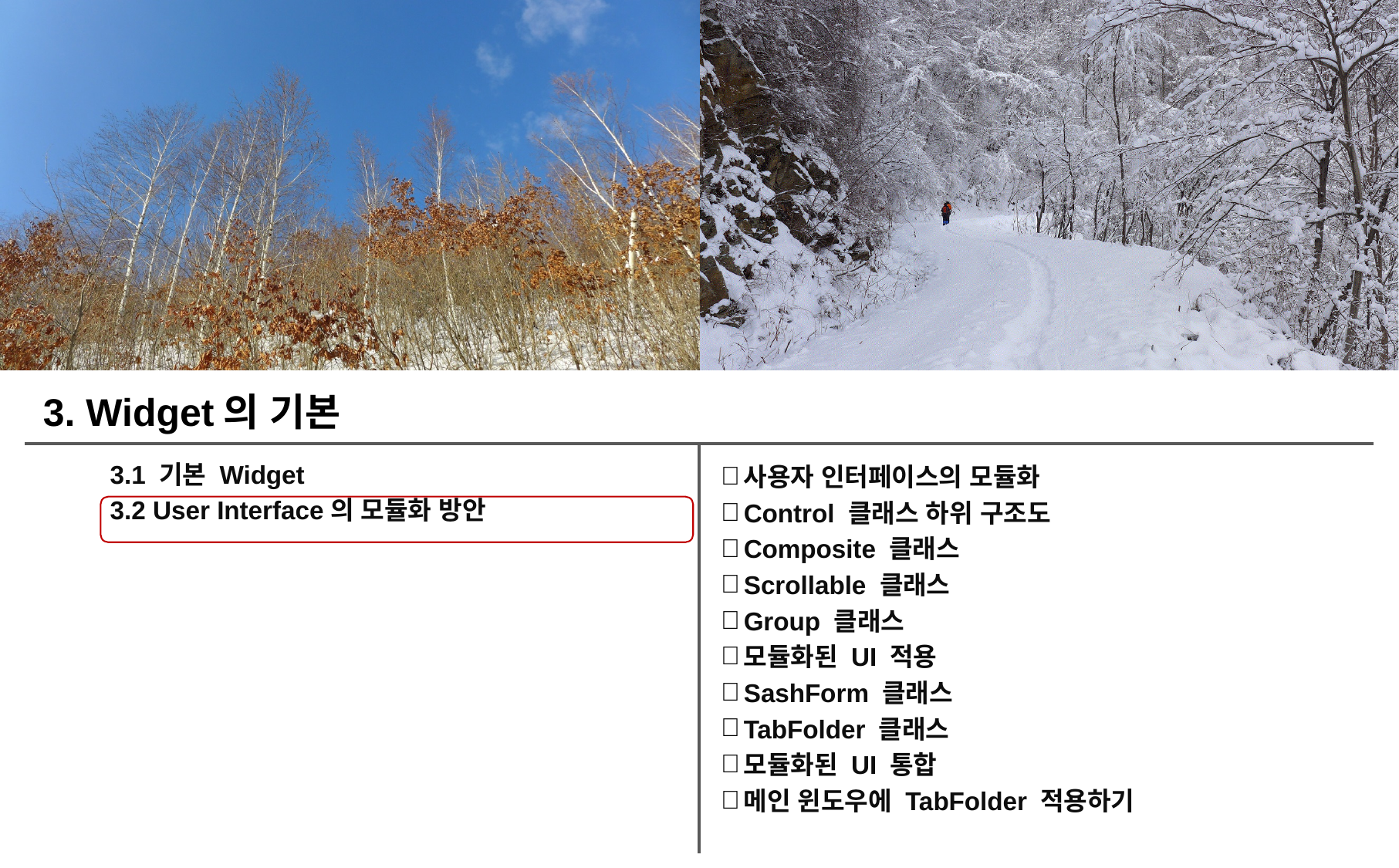

3. Widget의 기본
3.1 기본 Widget
3.2 User Interface의 모듈화 방안
사용자 인터페이스의 모듈화
Control 클래스 하위 구조도
Composite 클래스
Scrollable 클래스
Group 클래스
모듈화된 UI 적용
SashForm 클래스
TabFolder 클래스
모듈화된 UI 통합
메인 윈도우에 TabFolder 적용하기